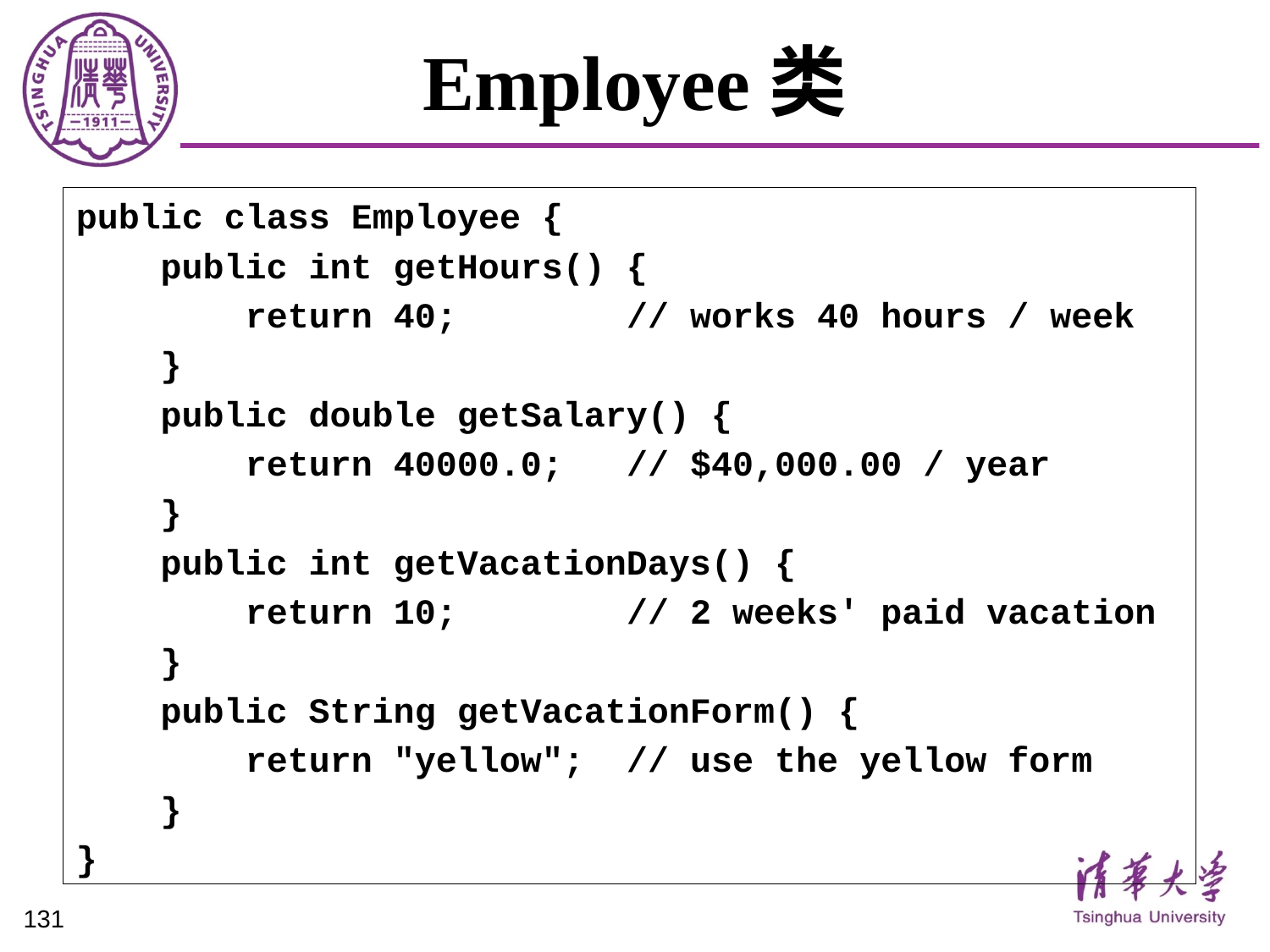

# Employee类
public class Employee {
    public int getHours() {
        return 40;        // works 40 hours / week
    }
    public double getSalary() {
        return 40000.0;   // $40,000.00 / year
    }
    public int getVacationDays() {
        return 10;        // 2 weeks' paid vacation
    }
    public String getVacationForm() {
        return "yellow";  // use the yellow form
    }
}
131